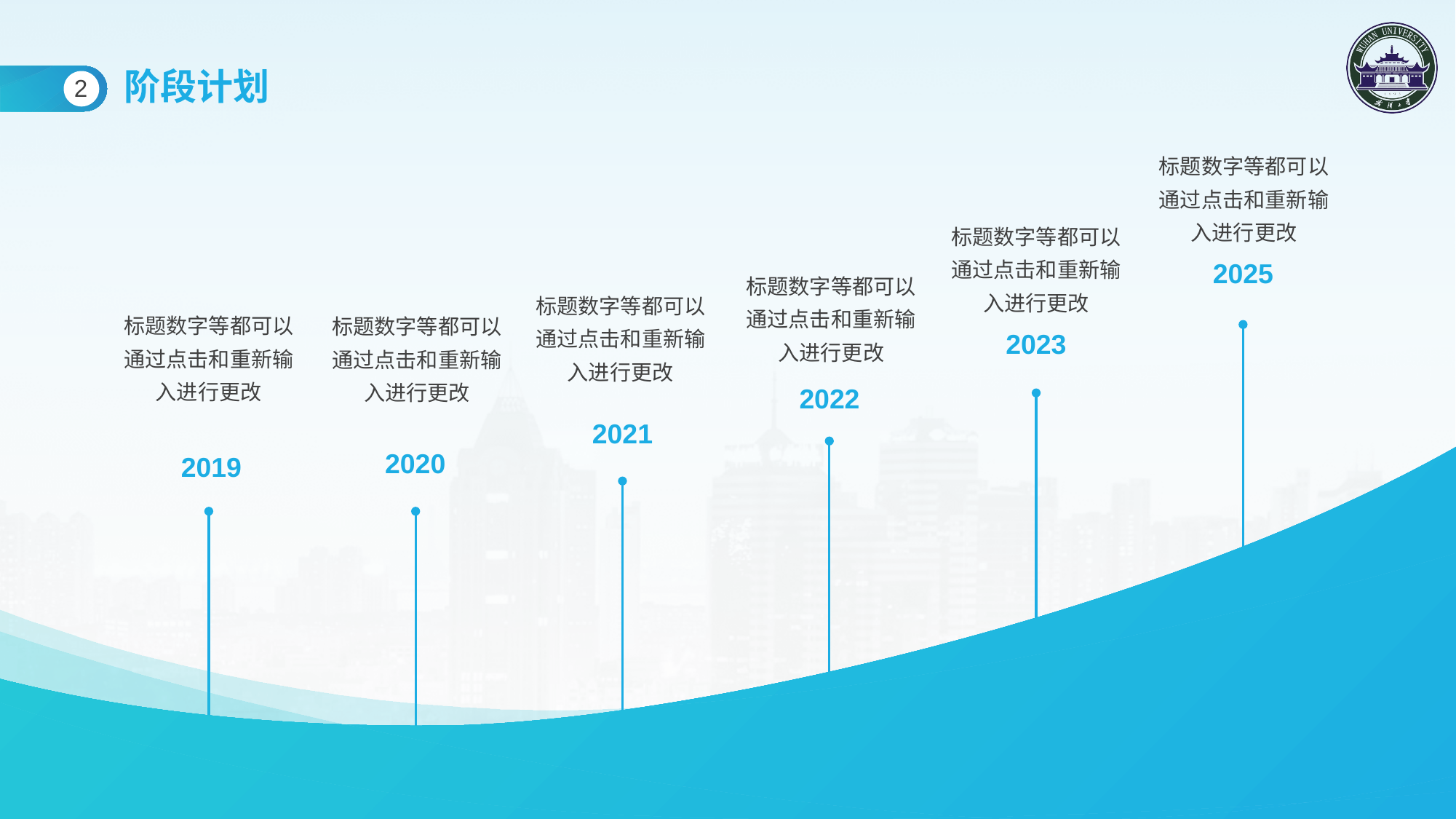

阶段计划
2
标题数字等都可以通过点击和重新输入进行更改
标题数字等都可以通过点击和重新输入进行更改
2025
标题数字等都可以通过点击和重新输入进行更改
标题数字等都可以通过点击和重新输入进行更改
标题数字等都可以通过点击和重新输入进行更改
标题数字等都可以通过点击和重新输入进行更改
2023
2022
2021
2020
2019